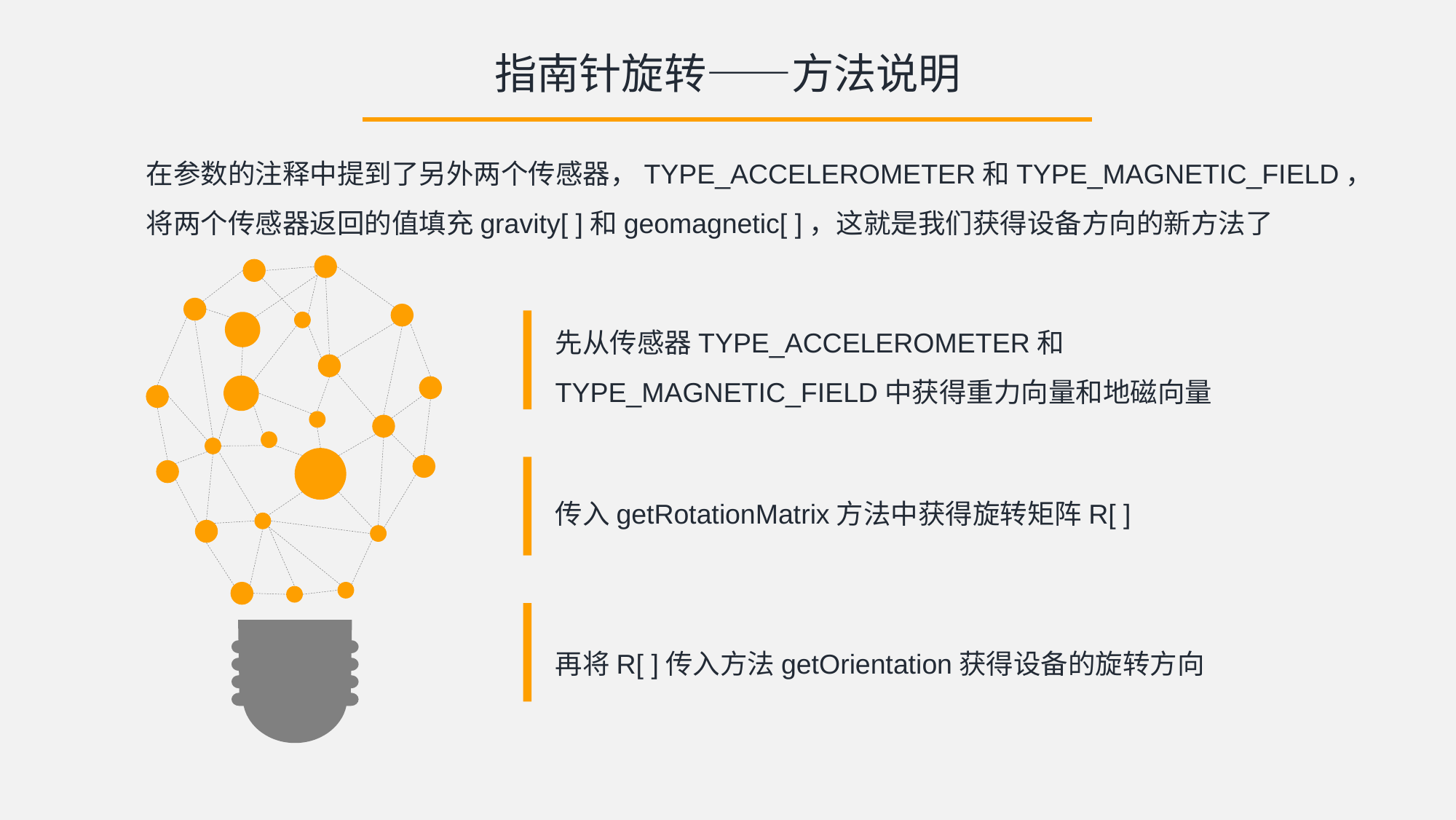

指南针旋转——方法说明
在参数的注释中提到了另外两个传感器，TYPE_ACCELEROMETER和TYPE_MAGNETIC_FIELD，
将两个传感器返回的值填充gravity[ ]和geomagnetic[ ]，这就是我们获得设备方向的新方法了

先从传感器TYPE_ACCELEROMETER和TYPE_MAGNETIC_FIELD中获得重力向量和地磁向量

传入getRotationMatrix方法中获得旋转矩阵R[ ]

再将R[ ]传入方法getOrientation获得设备的旋转方向